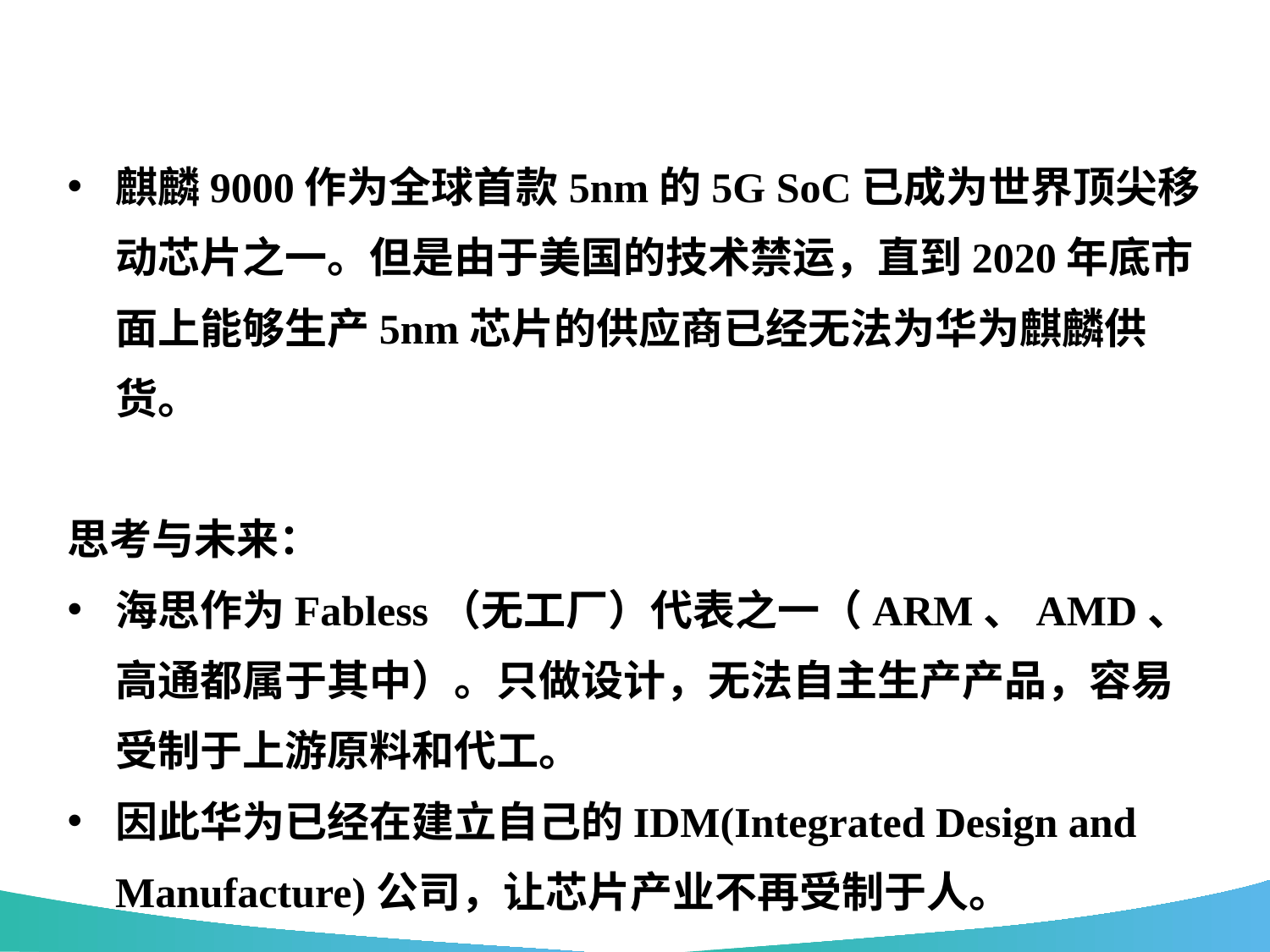

麒麟绝唱？——麒麟9000
麒麟9000作为全球首款5nm的5G SoC已成为世界顶尖移动芯片之一。但是由于美国的技术禁运，直到2020年底市面上能够生产5nm芯片的供应商已经无法为华为麒麟供货。

思考与未来：
海思作为Fabless（无工厂）代表之一（ARM、AMD、高通都属于其中）。只做设计，无法自主生产产品，容易受制于上游原料和代工。
因此华为已经在建立自己的IDM(Integrated Design and Manufacture)公司，让芯片产业不再受制于人。